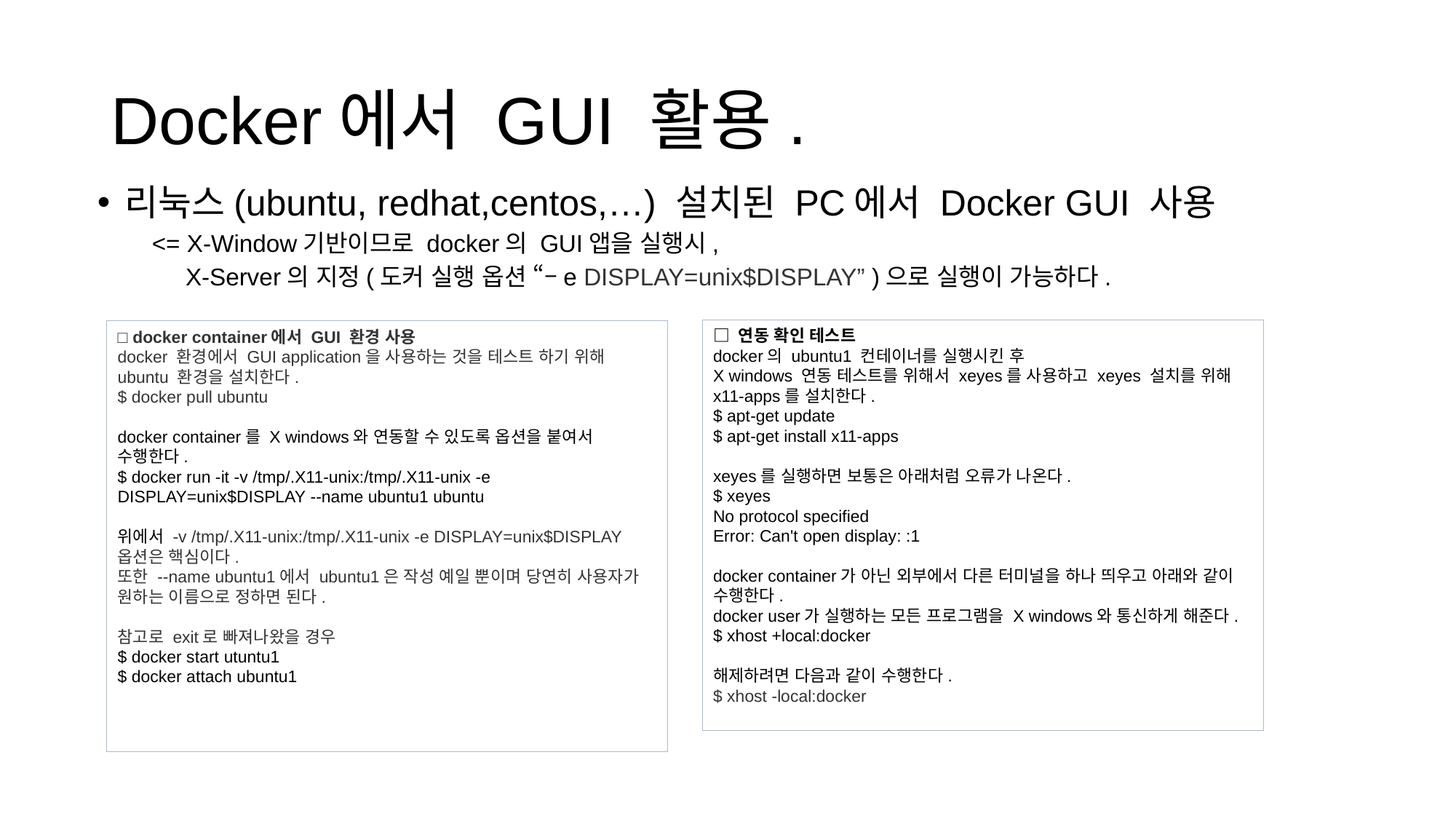

# Docker에서 GUI 활용.
리눅스(ubuntu, redhat,centos,…) 설치된 PC에서 Docker GUI 사용
<= X-Window기반이므로 docker의 GUI앱을 실행시,
     X-Server의 지정(도커 실행 옵션 “–e DISPLAY=unix$DISPLAY” )으로 실행이 가능하다.

□ 연동 확인 테스트
docker의 ubuntu1 컨테이너를 실행시킨 후
X windows 연동 테스트를 위해서 xeyes를 사용하고 xeyes 설치를 위해 x11-apps를 설치한다.
$ apt-get update
$ apt-get install x11-apps

xeyes를 실행하면 보통은 아래처럼 오류가 나온다.
$ xeyes
No protocol specified
Error: Can't open display: :1
docker container가 아닌 외부에서 다른 터미널을 하나 띄우고 아래와 같이 수행한다.
docker user가 실행하는 모든 프로그램을 X windows와 통신하게 해준다.
$ xhost +local:docker

해제하려면 다음과 같이 수행한다.
$ xhost -local:docker

□ docker container에서 GUI 환경 사용
docker 환경에서 GUI application을 사용하는 것을 테스트 하기 위해 ubuntu 환경을 설치한다.
$ docker pull ubuntu
docker container를 X windows와 연동할 수 있도록 옵션을 붙여서 수행한다.
$ docker run -it -v /tmp/.X11-unix:/tmp/.X11-unix -e DISPLAY=unix$DISPLAY --name ubuntu1 ubuntu

위에서 -v /tmp/.X11-unix:/tmp/.X11-unix -e DISPLAY=unix$DISPLAY 옵션은 핵심이다.
또한 --name ubuntu1에서 ubuntu1은 작성 예일 뿐이며 당연히 사용자가 원하는 이름으로 정하면 된다.

참고로 exit로 빠져나왔을 경우
$ docker start utuntu1
$ docker attach ubuntu1